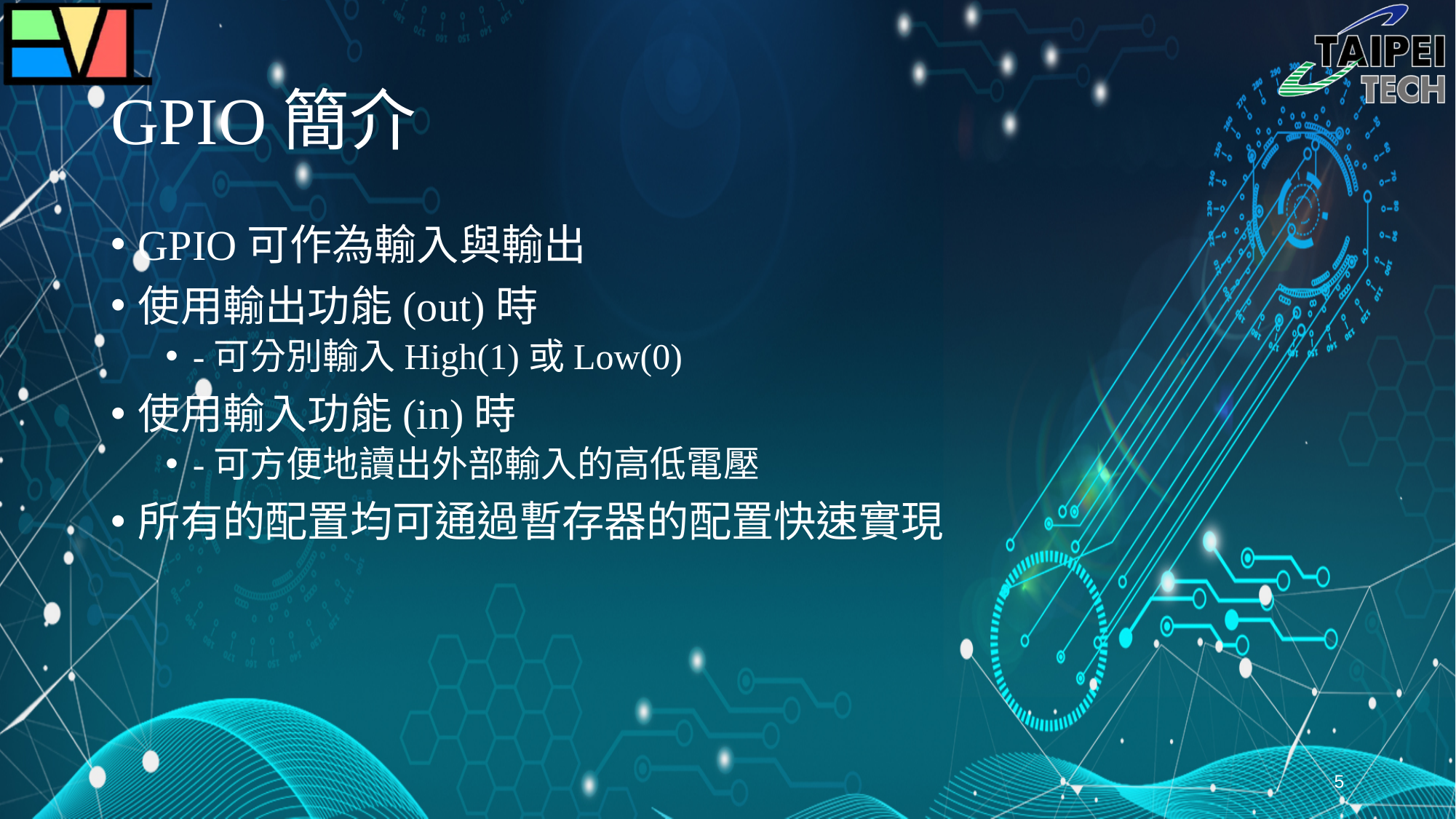

# GPIO簡介
GPIO可作為輸入與輸出
使用輸出功能(out)時
-可分別輸入High(1)或Low(0)
使用輸入功能(in)時
-可方便地讀出外部輸入的高低電壓
所有的配置均可通過暫存器的配置快速實現
5